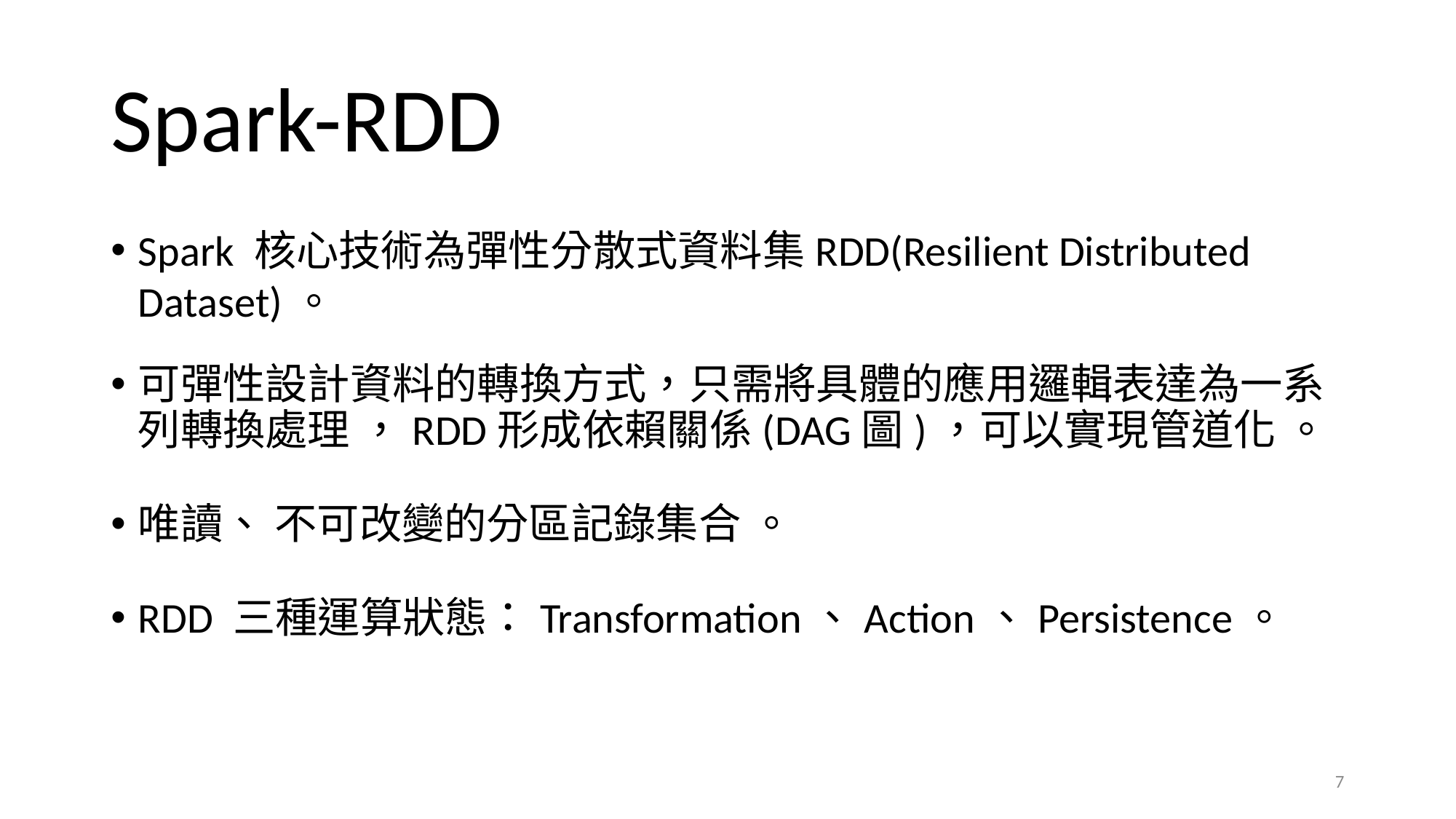

# Spark-RDD
Spark 核心技術為彈性分散式資料集RDD(Resilient Distributed Dataset)。

可彈性設計資料的轉換方式，只需將具體的應用邏輯表達為一系列轉換處理 ，RDD形成依賴關係(DAG圖)，可以實現管道化 。

唯讀、 不可改變的分區記錄集合 。

RDD 三種運算狀態：Transformation、Action、Persistence。
7